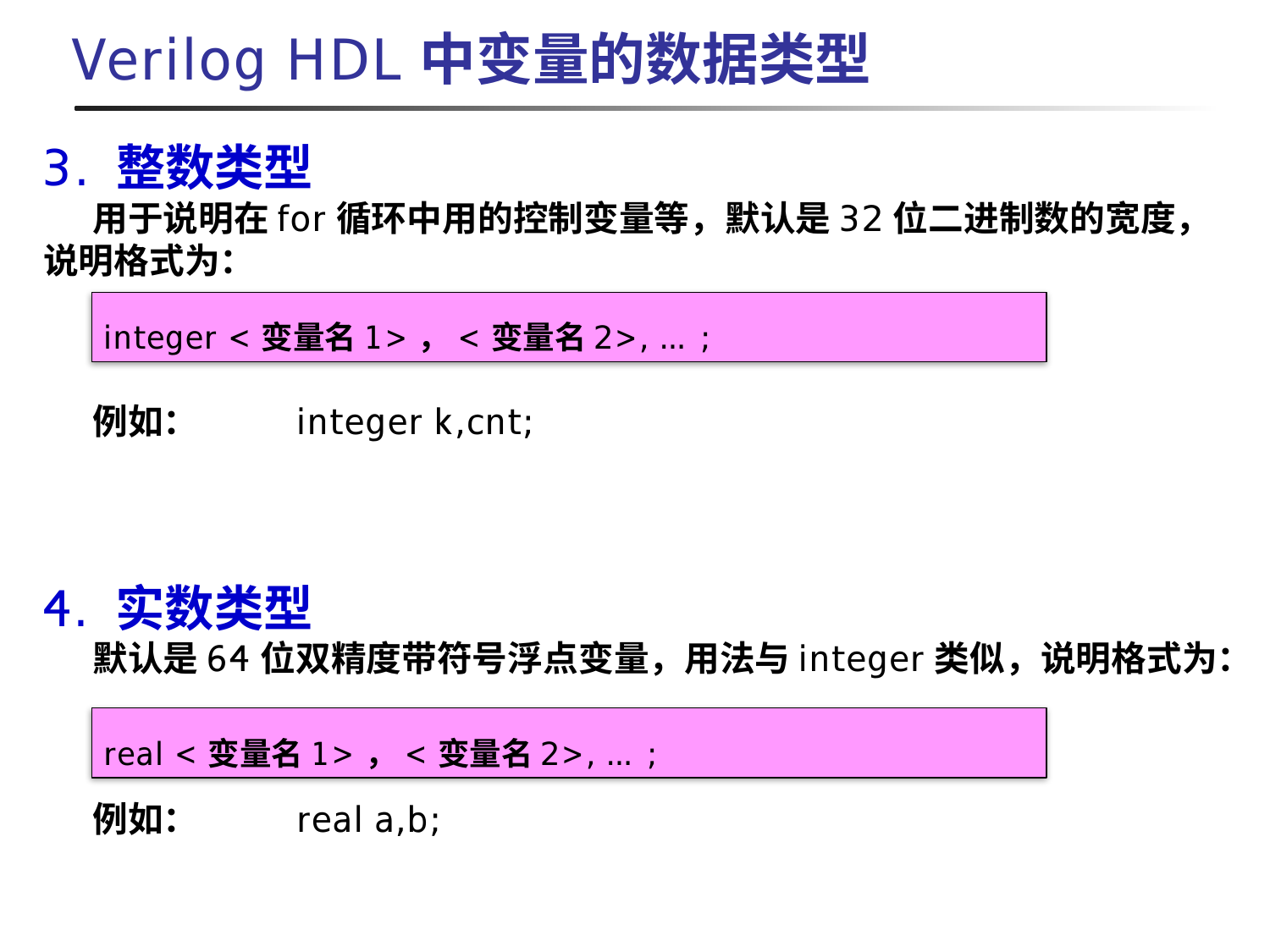

Verilog HDL中变量的数据类型
3. 整数类型
用于说明在for循环中用的控制变量等，默认是32位二进制数的宽度，说明格式为：

例如：	integer k,cnt;
integer <变量名1>，<变量名2>, … ;
4. 实数类型
默认是64位双精度带符号浮点变量，用法与integer类似，说明格式为：

例如：	real a,b;
real <变量名1>，<变量名2>, … ;